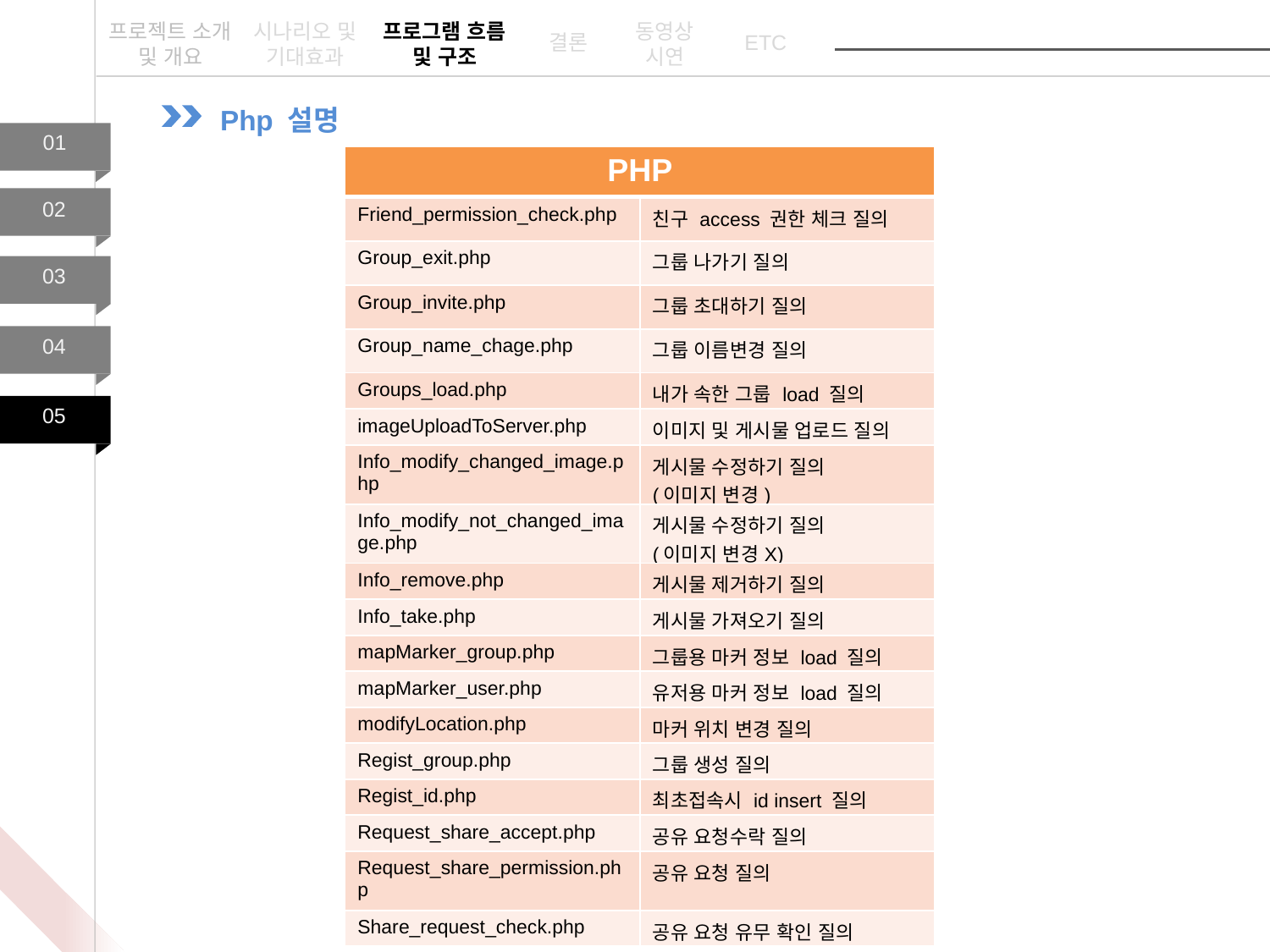

프로젝트 소개 및 개요
시나리오 및 기대효과
프로그램 흐름 및 구조
동영상
시연
ETC
결론
Php 설명

01

| PHP |  |
| --- | --- |
| Friend\_permission\_check.php | 친구 access 권한 체크 질의 |
| Group\_exit.php | 그룹 나가기 질의 |
| Group\_invite.php | 그룹 초대하기 질의 |
| Group\_name\_chage.php | 그룹 이름변경 질의 |
| Groups\_load.php | 내가 속한 그룹 load 질의 |
| imageUploadToServer.php | 이미지 및 게시물 업로드 질의 |
| Info\_modify\_changed\_image.php | 게시물 수정하기 질의 (이미지 변경) |
| Info\_modify\_not\_changed\_image.php | 게시물 수정하기 질의 (이미지 변경X) |
| Info\_remove.php | 게시물 제거하기 질의 |
| Info\_take.php | 게시물 가져오기 질의 |
| mapMarker\_group.php | 그룹용 마커 정보 load 질의 |
| mapMarker\_user.php | 유저용 마커 정보 load 질의 |
| modifyLocation.php | 마커 위치 변경 질의 |
| Regist\_group.php | 그룹 생성 질의 |
| Regist\_id.php | 최초접속시 id insert 질의 |
| Request\_share\_accept.php | 공유 요청수락 질의 |
| Request\_share\_permission.php | 공유 요청 질의 |
| Share\_request\_check.php | 공유 요청 유무 확인 질의 |

02

03

04

05